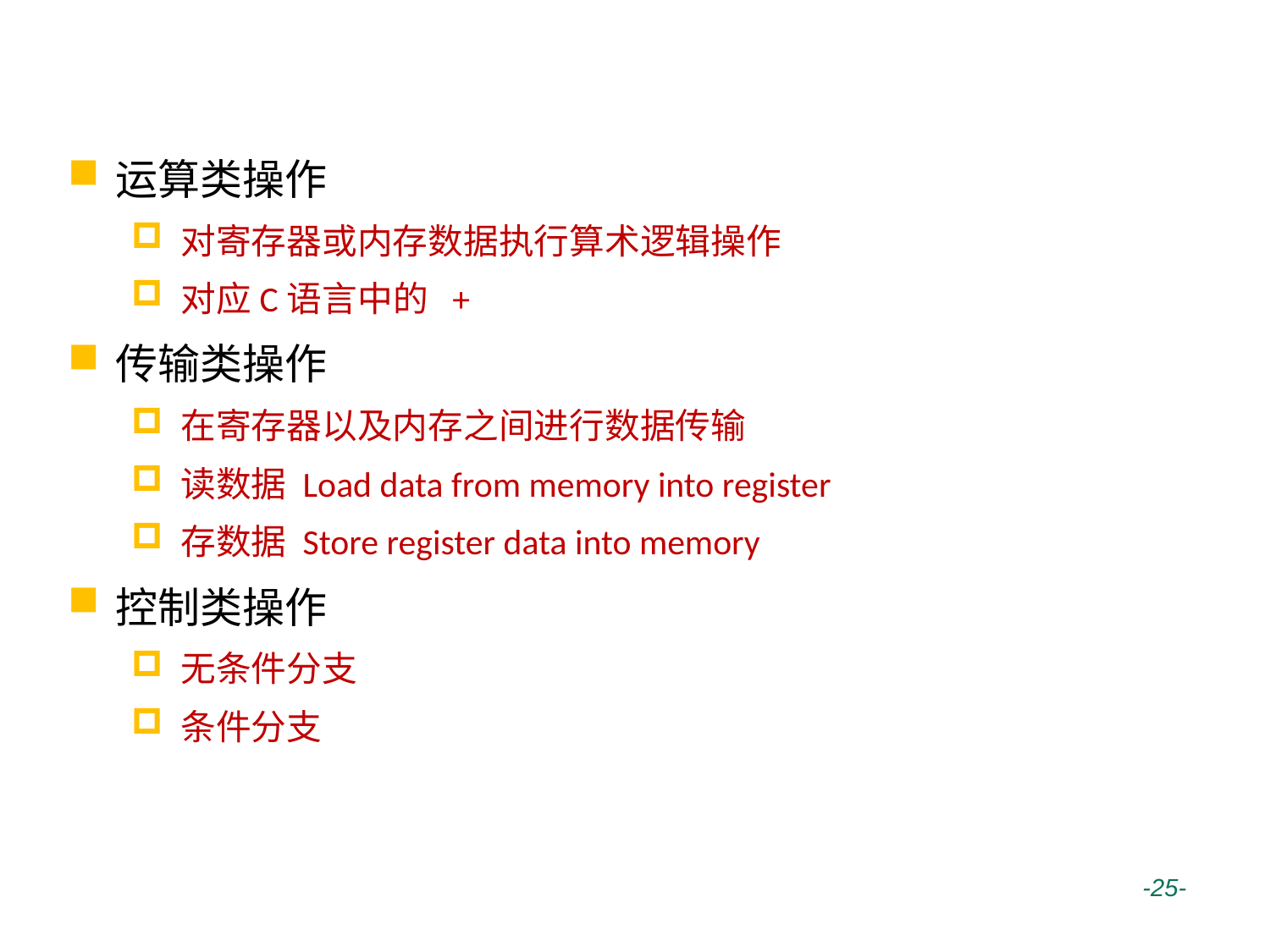

# 汇编语言---操作
运算类操作
对寄存器或内存数据执行算术逻辑操作
对应C语言中的  +
传输类操作
在寄存器以及内存之间进行数据传输
读数据 Load data from memory into register
存数据 Store register data into memory
控制类操作
无条件分支
条件分支
 -25-